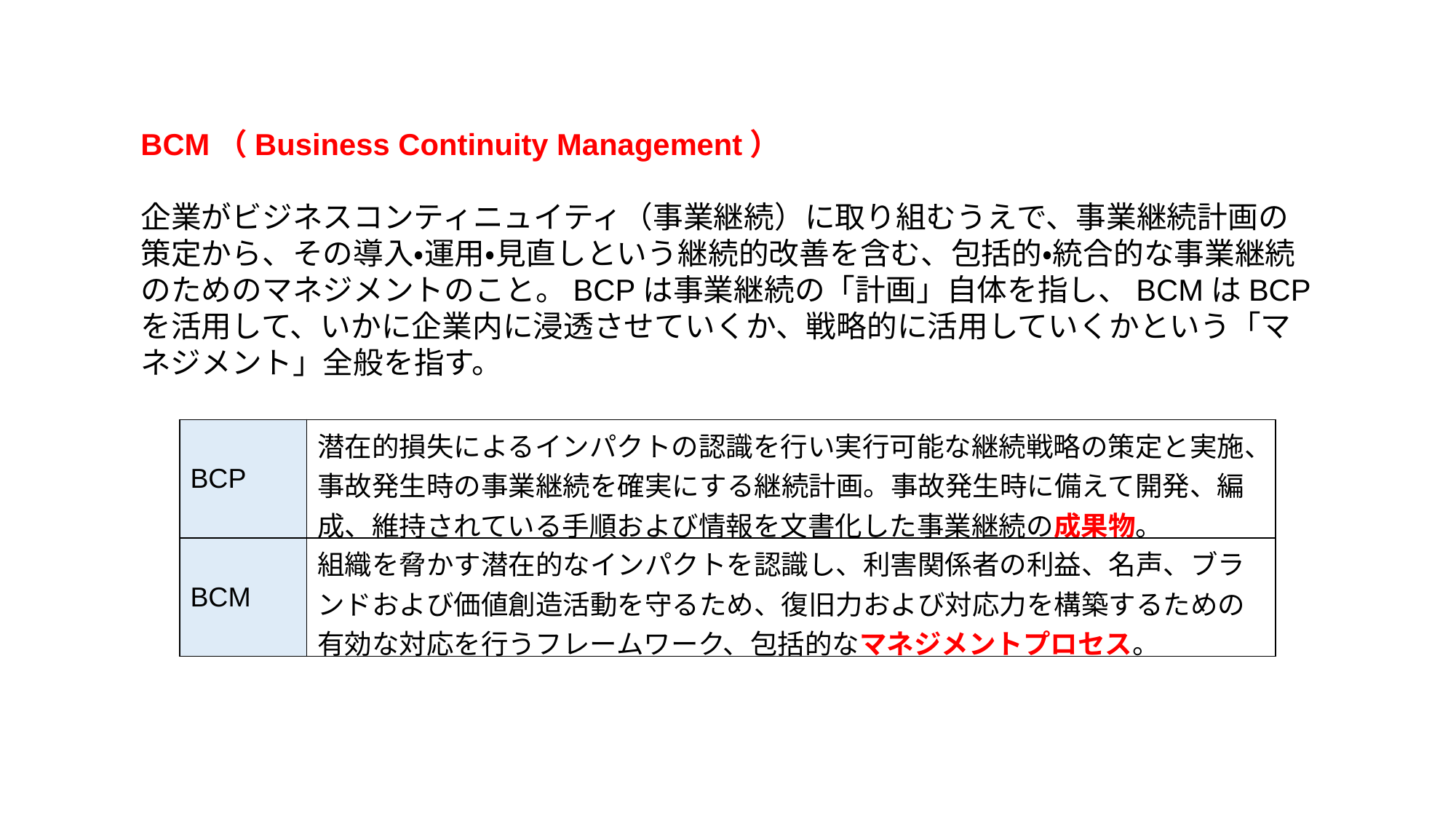

BCM（Business Continuity Management）

企業がビジネスコンティニュイティ（事業継続）に取り組むうえで、事業継続計画の策定から、その導入・運用・見直しという継続的改善を含む、包括的・統合的な事業継続のためのマネジメントのこと。BCPは事業継続の「計画」自体を指し、BCMはBCPを活用して、いかに企業内に浸透させていくか、戦略的に活用していくかという「マネジメント」全般を指す。
| BCP | 潜在的損失によるインパクトの認識を行い実行可能な継続戦略の策定と実施、事故発生時の事業継続を確実にする継続計画。事故発生時に備えて開発、編成、維持されている手順および情報を文書化した事業継続の成果物。 |
| --- | --- |
| BCM | 組織を脅かす潜在的なインパクトを認識し、利害関係者の利益、名声、ブランドおよび価値創造活動を守るため、復旧力および対応力を構築するための有効な対応を行うフレームワーク、包括的なマネジメントプロセス。 |